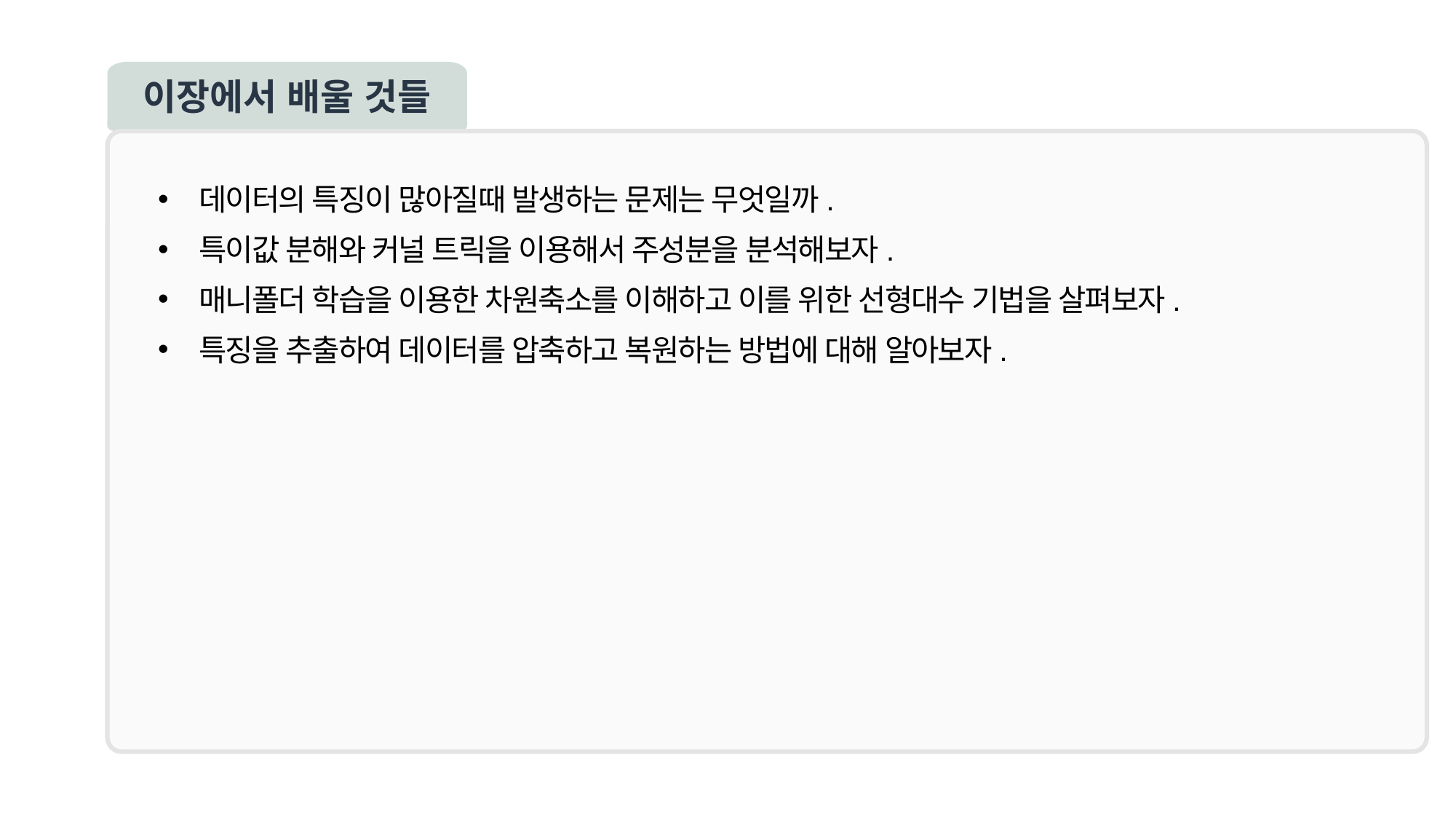

이장에서 배울 것들

데이터의 특징이 많아질때 발생하는 문제는 무엇일까.
특이값 분해와 커널 트릭을 이용해서 주성분을 분석해보자.
매니폴더 학습을 이용한 차원축소를 이해하고 이를 위한 선형대수 기법을 살펴보자.
특징을 추출하여 데이터를 압축하고 복원하는 방법에 대해 알아보자.